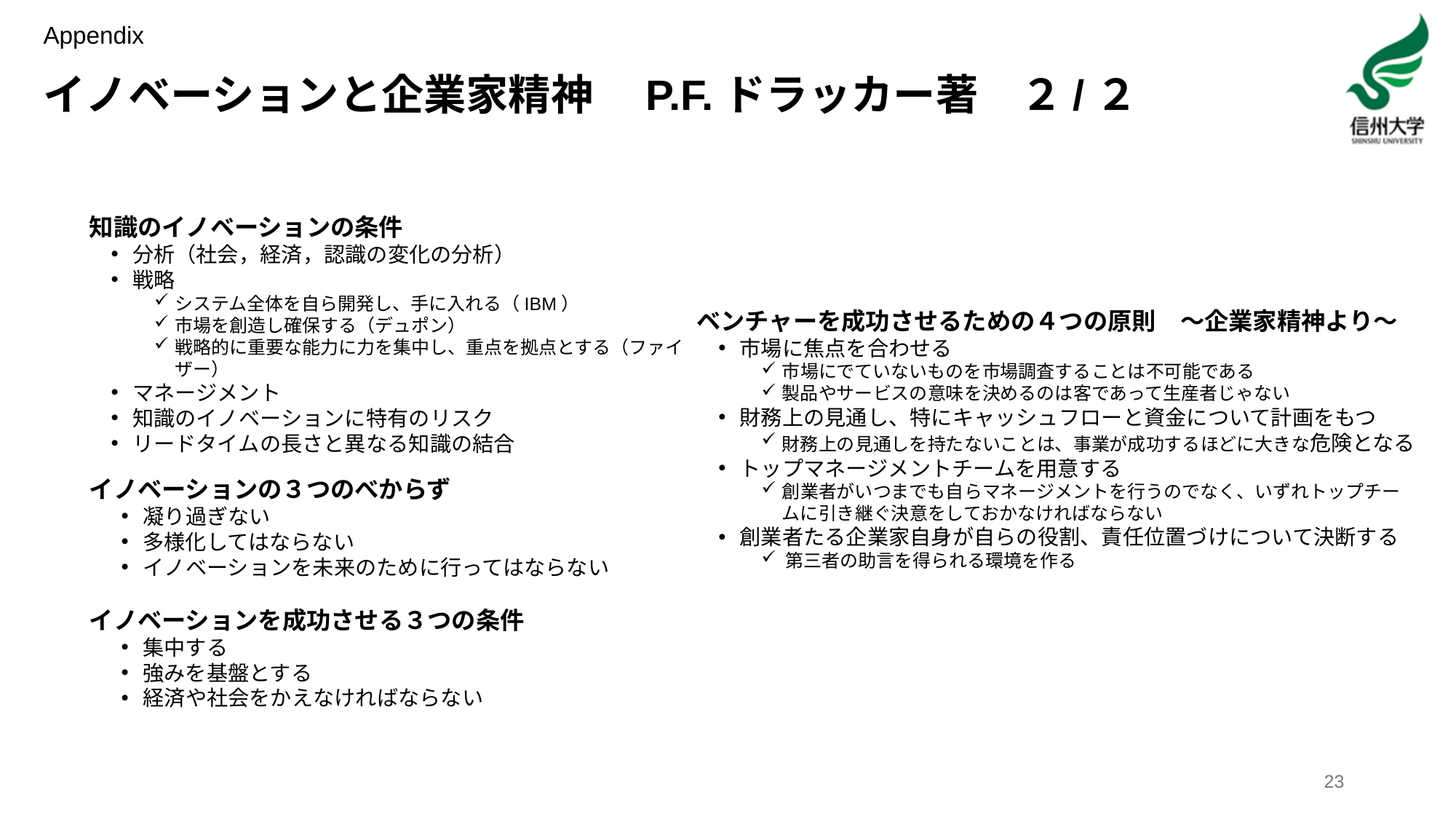

Appendix
# イノベーションと企業家精神　P.F.ドラッカー著　２/２
知識のイノベーションの条件
分析（社会，経済，認識の変化の分析）
戦略
システム全体を自ら開発し、手に入れる（IBM）
市場を創造し確保する（デュポン）
戦略的に重要な能力に力を集中し、重点を拠点とする（ファイザー）
マネージメント
知識のイノベーションに特有のリスク
リードタイムの長さと異なる知識の結合
ベンチャーを成功させるための４つの原則　～企業家精神より～
市場に焦点を合わせる
市場にでていないものを市場調査することは不可能である
製品やサービスの意味を決めるのは客であって生産者じゃない
財務上の見通し、特にキャッシュフローと資金について計画をもつ
財務上の見通しを持たないことは、事業が成功するほどに大きな危険となる
トップマネージメントチームを用意する
創業者がいつまでも自らマネージメントを行うのでなく、いずれトップチームに引き継ぐ決意をしておかなければならない
創業者たる企業家自身が自らの役割、責任位置づけについて決断する
第三者の助言を得られる環境を作る
イノベーションの３つのべからず
凝り過ぎない
多様化してはならない
イノベーションを未来のために行ってはならない

イノベーションを成功させる３つの条件
集中する
強みを基盤とする
経済や社会をかえなければならない
23